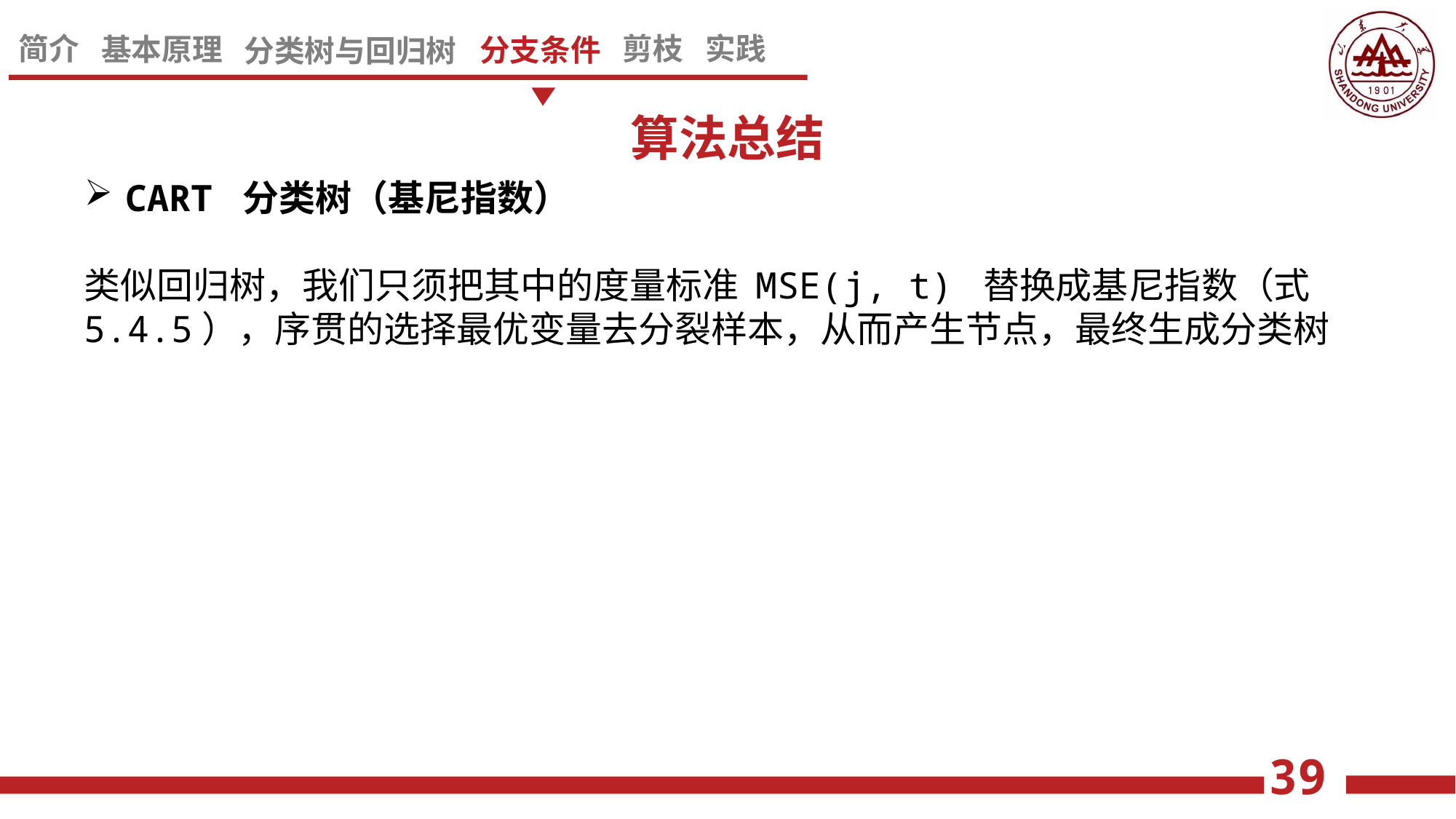

算法总结
CART 分类树（基尼指数）

类似回归树，我们只须把其中的度量标准 MSE(j, t) 替换成基尼指数（式5.4.5），序贯的选择最优变量去分裂样本，从而产生节点，最终生成分类树